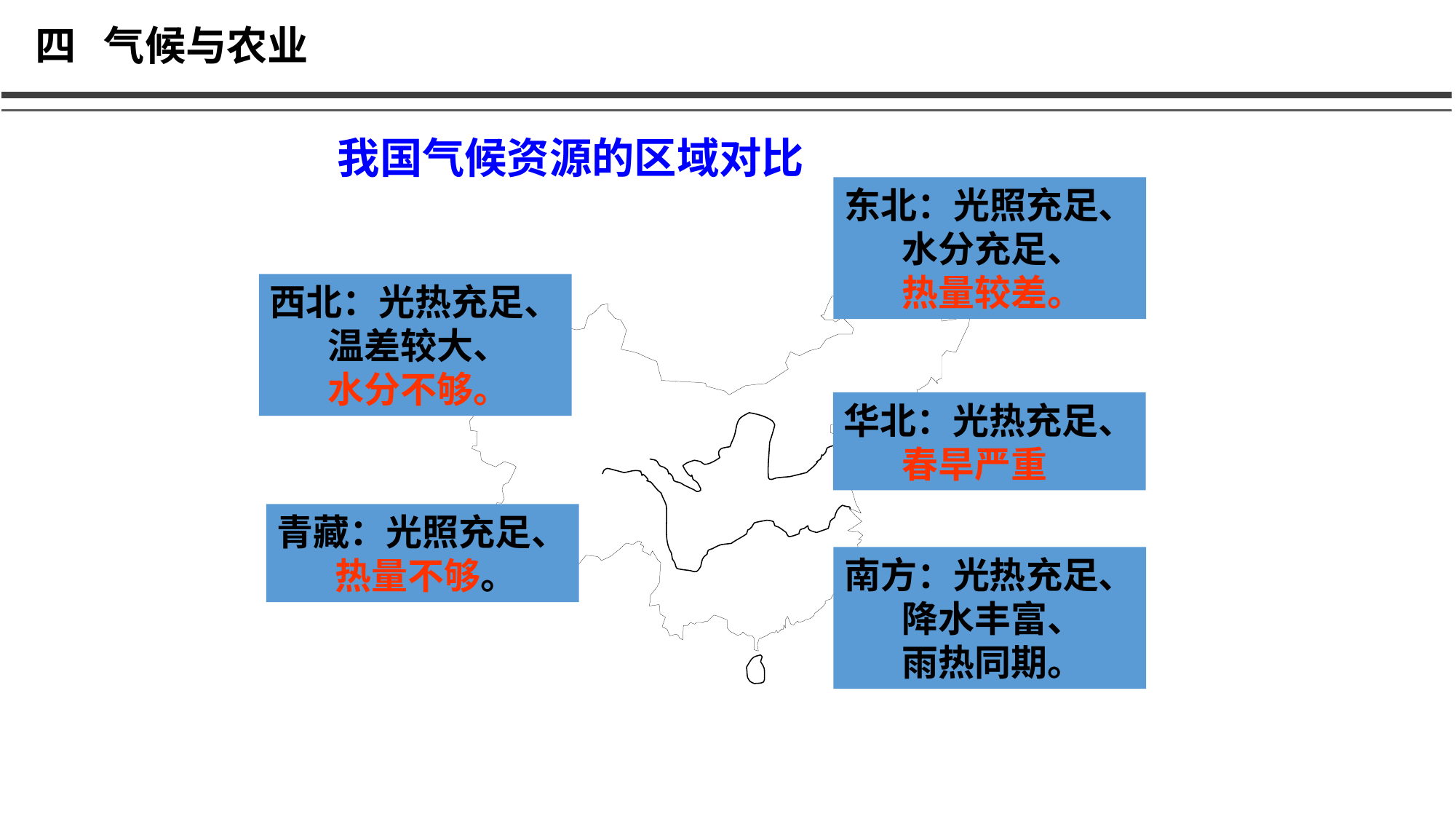

四   气候与农业
我国气候资源的区域对比
东北：光照充足、
      水分充足、
      热量较差。

西北：光热充足、
      温差较大、
      水分不够。
华北：光热充足、
      春旱严重
青藏：光照充足、
      热量不够。
南方：光热充足、
      降水丰富、
      雨热同期。